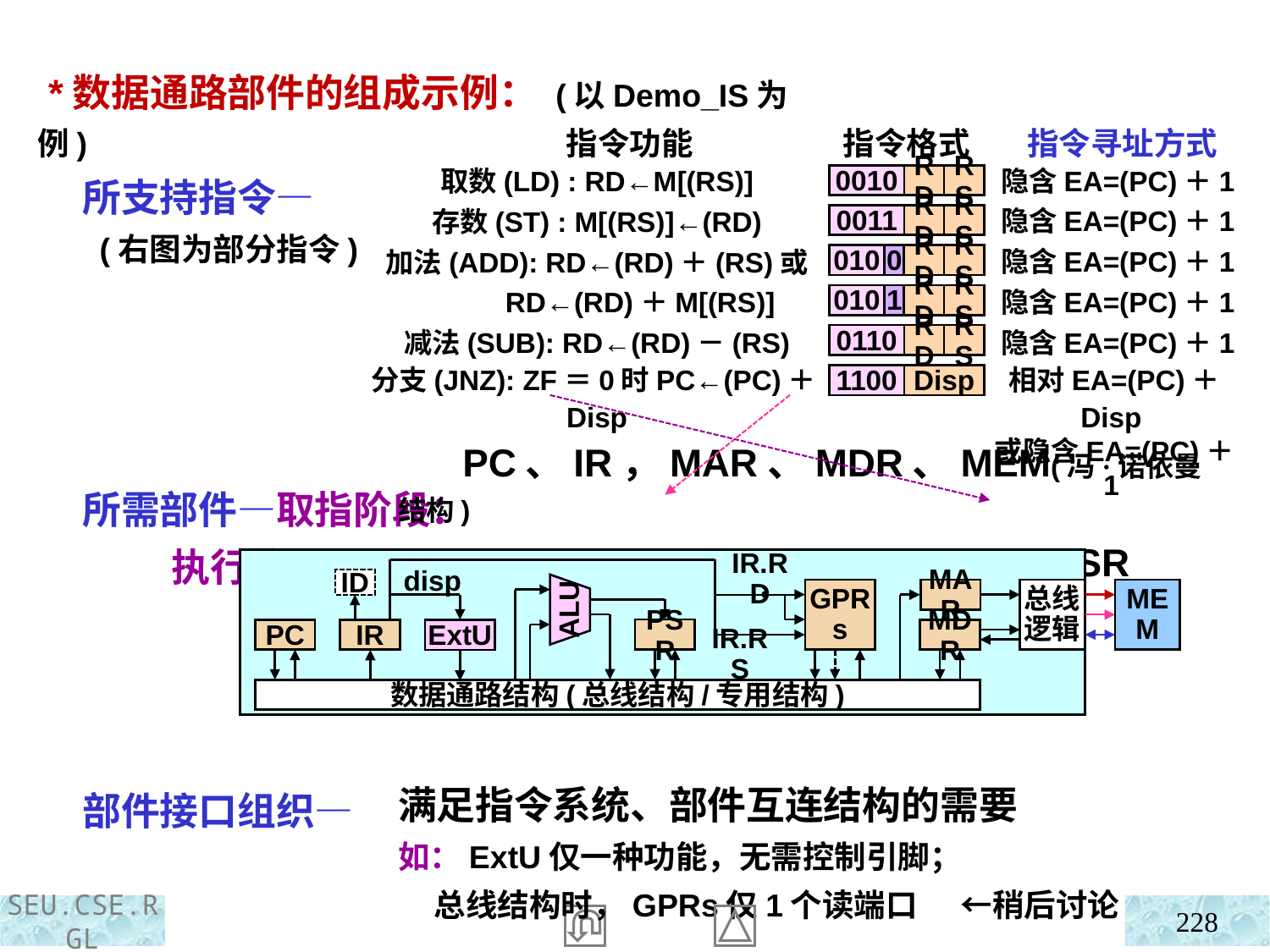

*数据通路部件的组成示例： (以Demo_IS为例)
    所支持指令—
       (右图为部分指令)

    所需部件—取指阶段：
              执行阶段：

    部件接口组织—
  指令寻址方式
 隐含EA=(PC)＋1
 隐含EA=(PC)＋1
 隐含EA=(PC)＋1
 隐含EA=(PC)＋1
 隐含EA=(PC)＋1
 相对EA=(PC)＋Disp
 或隐含EA=(PC)＋1
        指令功能
取数(LD) : RD←M[(RS)]
存数(ST) : M[(RS)]←(RD)
加法(ADD): RD←(RD)＋(RS)或
           RD←(RD)＋M[(RS)]
减法(SUB): RD←(RD)－(RS)
分支(JNZ): ZF＝0时PC←(PC)＋Disp
指令格式
0010
RD
RS
0011
RD
RS
010
0
RD
RS
010
1
RD
RS
0110
RD
RS
1100
Disp
      PC、IR，MAR、MDR、MEM(冯·诺依曼结构)
      ALU、ExtU(符号扩展)，GPRs、PSR

满足指令系统、部件互连结构的需要
如：ExtU仅一种功能，无需控制引脚；
    总线结构时，GPRs仅1个读端口      ←稍后讨论

IR.RD
ID
disp
GPRs
MAR
总线逻辑
MEM
ALU
PSR
PC
IR
MDR
ExtU
IR.RS
数据通路结构(总线结构/专用结构)
228